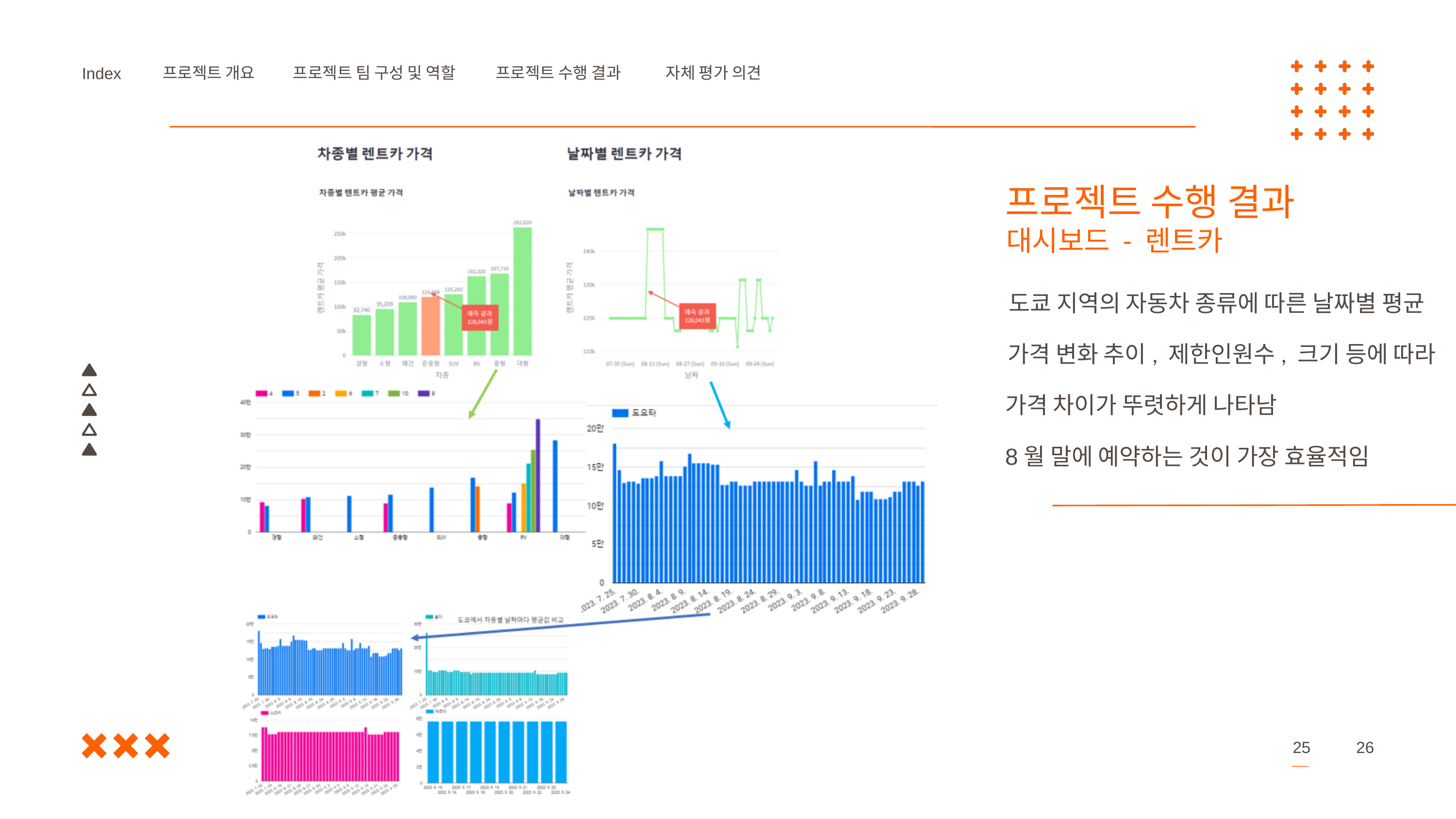

프로젝트 개요
프로젝트 팀 구성 및 역할
프로젝트 수행 결과
자체 평가 의견
Index

프로젝트 수행 결과
대시보드 - 렌트카
도쿄 지역의 자동차 종류에 따른 날짜별 평균
가격 변화 추이, 제한인원수, 크기 등에 따라

가격 차이가 뚜렷하게 나타남
8월 말에 예약하는 것이 가장 효율적임

25
26